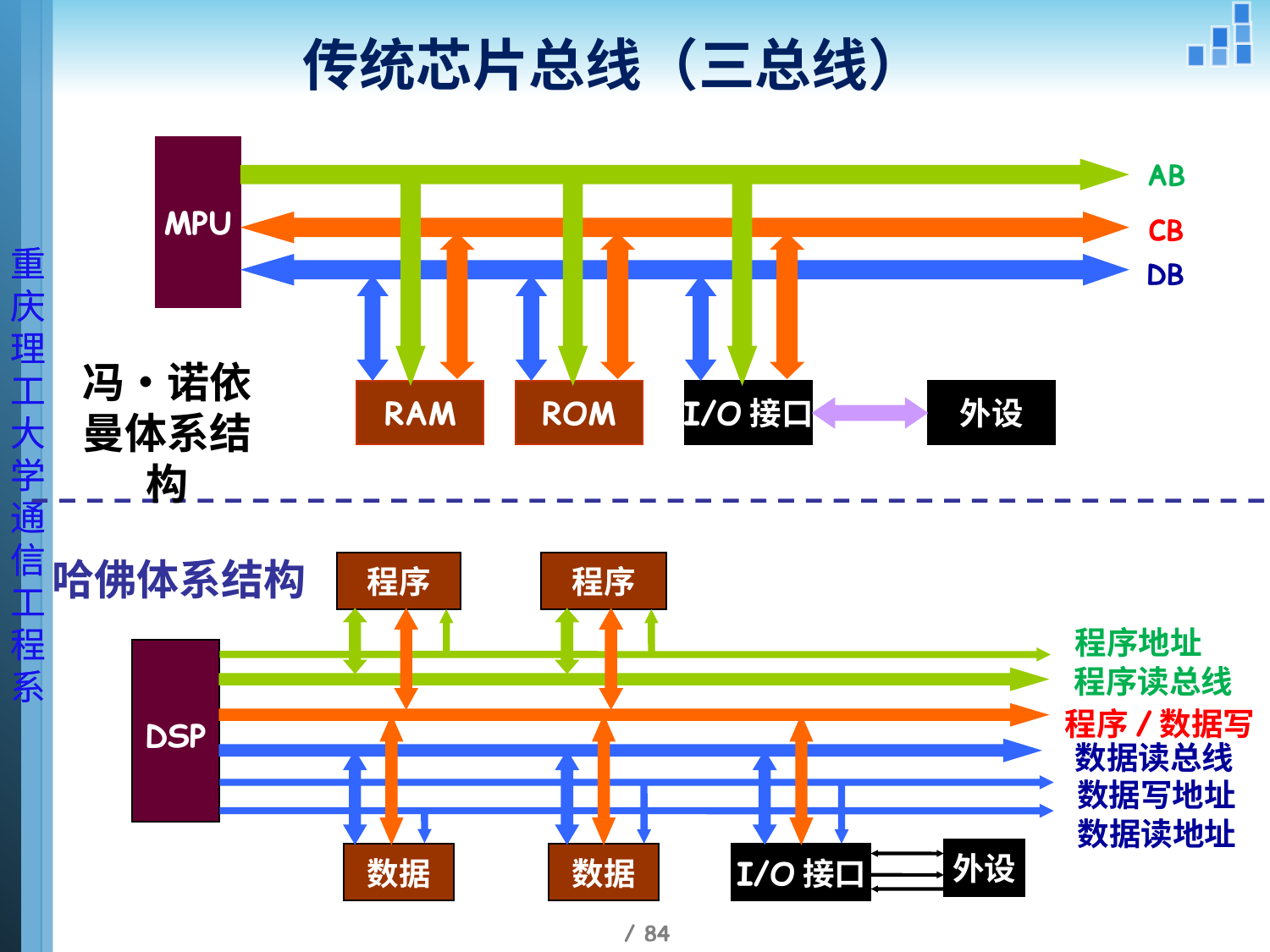

# 传统芯片总线（三总线）
MPU
AB

CB

DB

RAM
ROM
I/O接口
外设

冯•诺依曼体系结构

程序
程序

程序地址

DSP

程序读总线

程序/数据写

数据读总线

数据写地址

数据读地址
外设
数据
数据
I/O接口

哈佛体系结构
13
/ 84